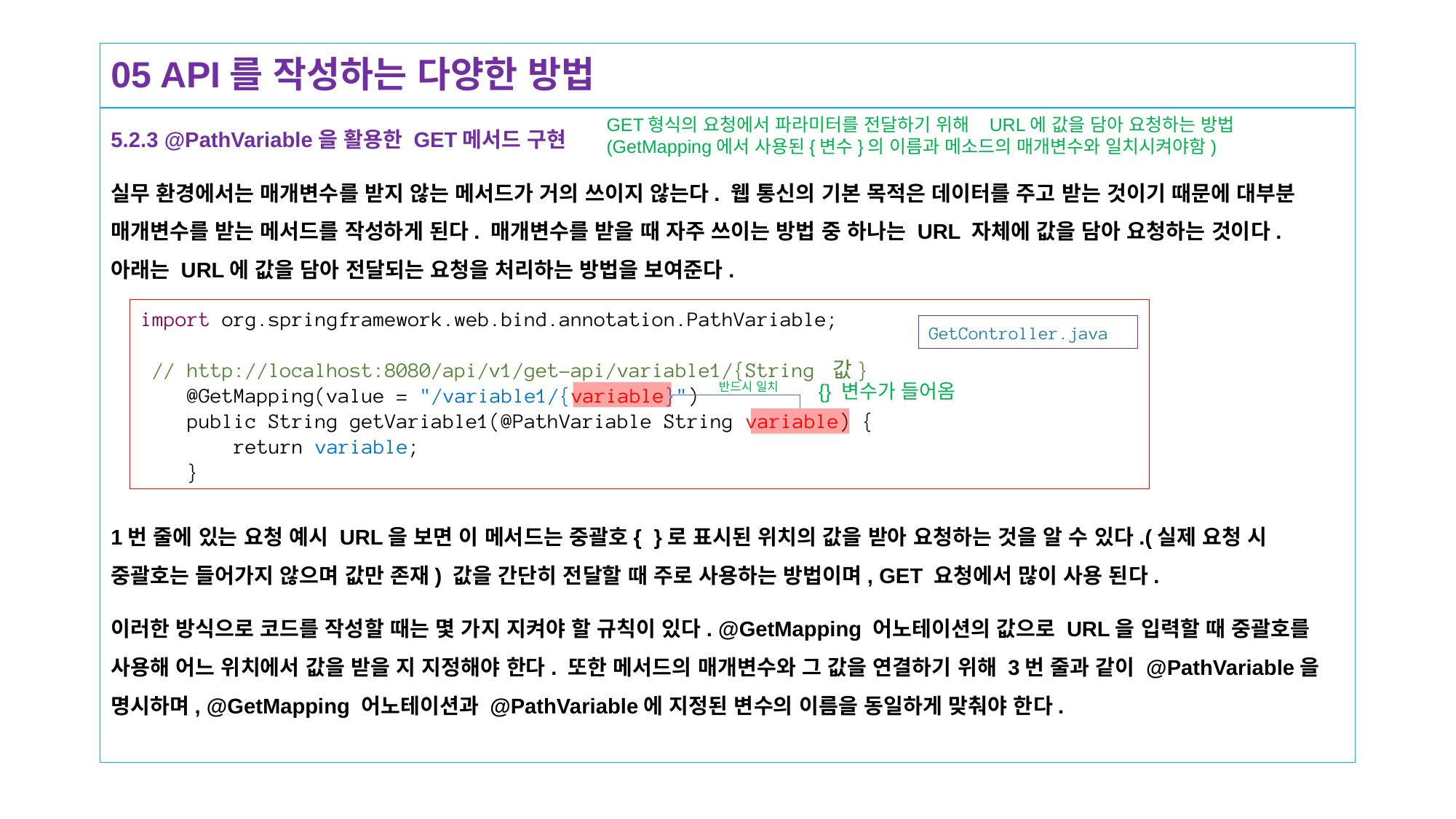

# 05 API를 작성하는 다양한 방법
GET형식의 요청에서 파라미터를 전달하기 위해   URL에 값을 담아 요청하는 방법
(GetMapping에서 사용된{변수}의 이름과 메소드의 매개변수와 일치시켜야함)
5.2.3 @PathVariable을 활용한 GET메서드 구현
실무 환경에서는 매개변수를 받지 않는 메서드가 거의 쓰이지 않는다. 웹 통신의 기본 목적은 데이터를 주고 받는 것이기 때문에 대부분 매개변수를 받는 메서드를 작성하게 된다. 매개변수를 받을 때 자주 쓰이는 방법 중 하나는 URL 자체에 값을 담아 요청하는 것이다. 아래는 URL에 값을 담아 전달되는 요청을 처리하는 방법을 보여준다.

1번 줄에 있는 요청 예시 URL을 보면 이 메서드는 중괄호{  }로 표시된 위치의 값을 받아 요청하는 것을 알 수 있다.(실제 요청 시 중괄호는 들어가지 않으며 값만 존재) 값을 간단히 전달할 때 주로 사용하는 방법이며, GET 요청에서 많이 사용 된다.
이러한 방식으로 코드를 작성할 때는 몇 가지 지켜야 할 규칙이 있다. @GetMapping 어노테이션의 값으로 URL을 입력할 때 중괄호를 사용해 어느 위치에서 값을 받을 지 지정해야 한다. 또한 메서드의 매개변수와 그 값을 연결하기 위해 3번 줄과 같이 @PathVariable을 명시하며, @GetMapping 어노테이션과 @PathVariable에 지정된 변수의 이름을 동일하게 맞춰야 한다.
import org.springframework.web.bind.annotation.PathVariable;

 // http://localhost:8080/api/v1/get-api/variable1/{String 값}
    @GetMapping(value = "/variable1/{variable}")
    public String getVariable1(@PathVariable String variable) {
        return variable;
    }
GetController.java
반드시 일치
{} 변수가 들어옴